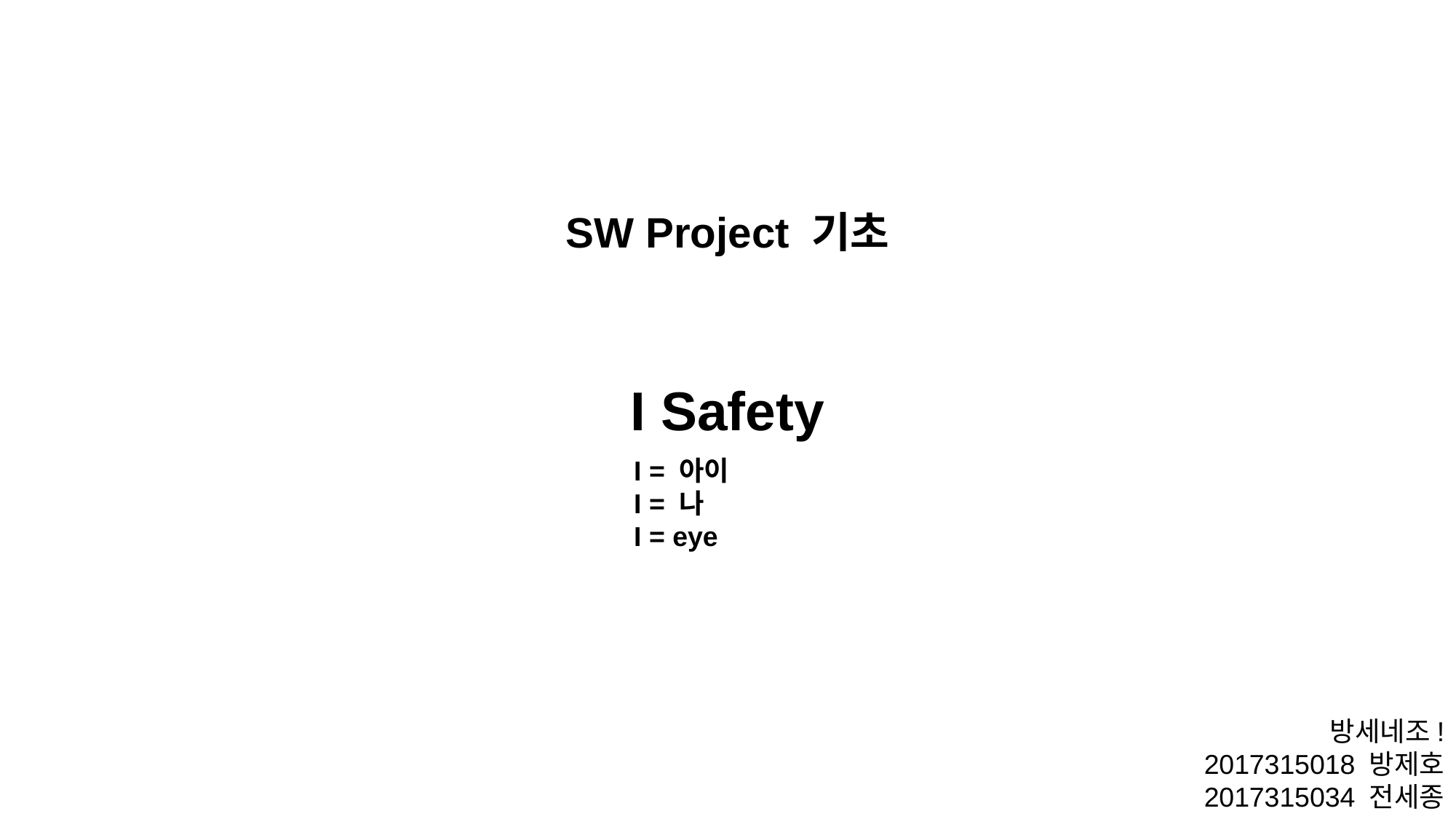

SW Project 기초
I Safety
I = 아이
I = 나
I = eye
방세네조!
2017315018 방제호
2017315034 전세종